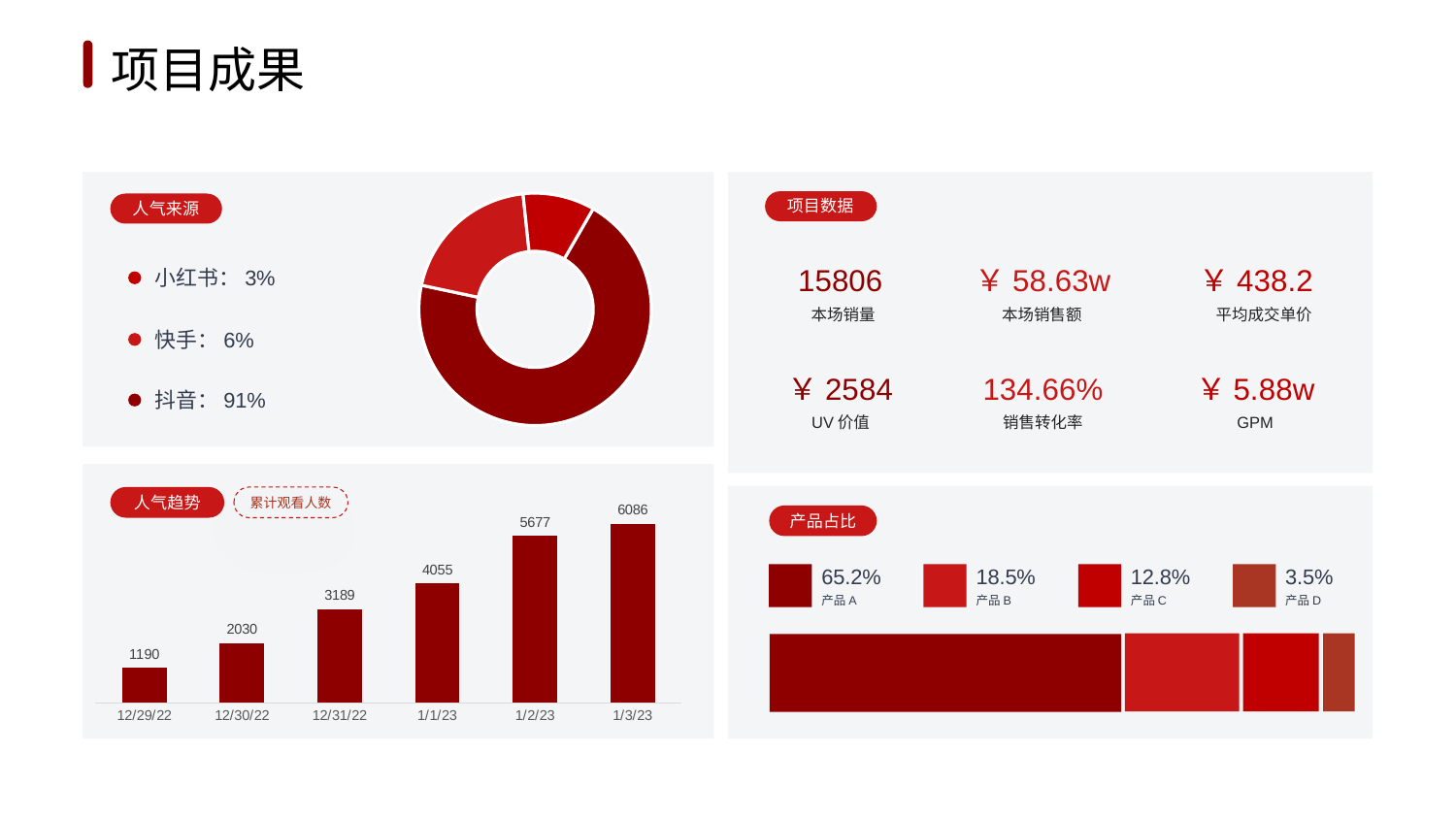

1
2
3
4
5
6
项目成果

### Chart

| Category | 销售额 |
|---|---|
| 第一季度 | 7.0 |
| 第二季度 | 2.0 |
| 第三季度 | 1.0 |

项目数据
人气来源
15806
￥58.63w
￥438.2
小红书：3%

本场销量
本场销售额
平均成交单价
快手：6%

￥2584
134.66%
￥5.88w
抖音：91%

UV价值
销售转化率
GPM

人气趋势

### Chart

| Category | 系列 1 |
|---|---|
| 44924 | 1190.0 |
| 44925 | 2030.0 |
| 44926 | 3189.0 |
| 44927 | 4055.0 |
| 44928 | 5677.0 |
| 44929 | 6086.0 |
累计观看人数

产品占比
65.2%
18.5%
12.8%
3.5%

产品A
产品B
产品C
产品D